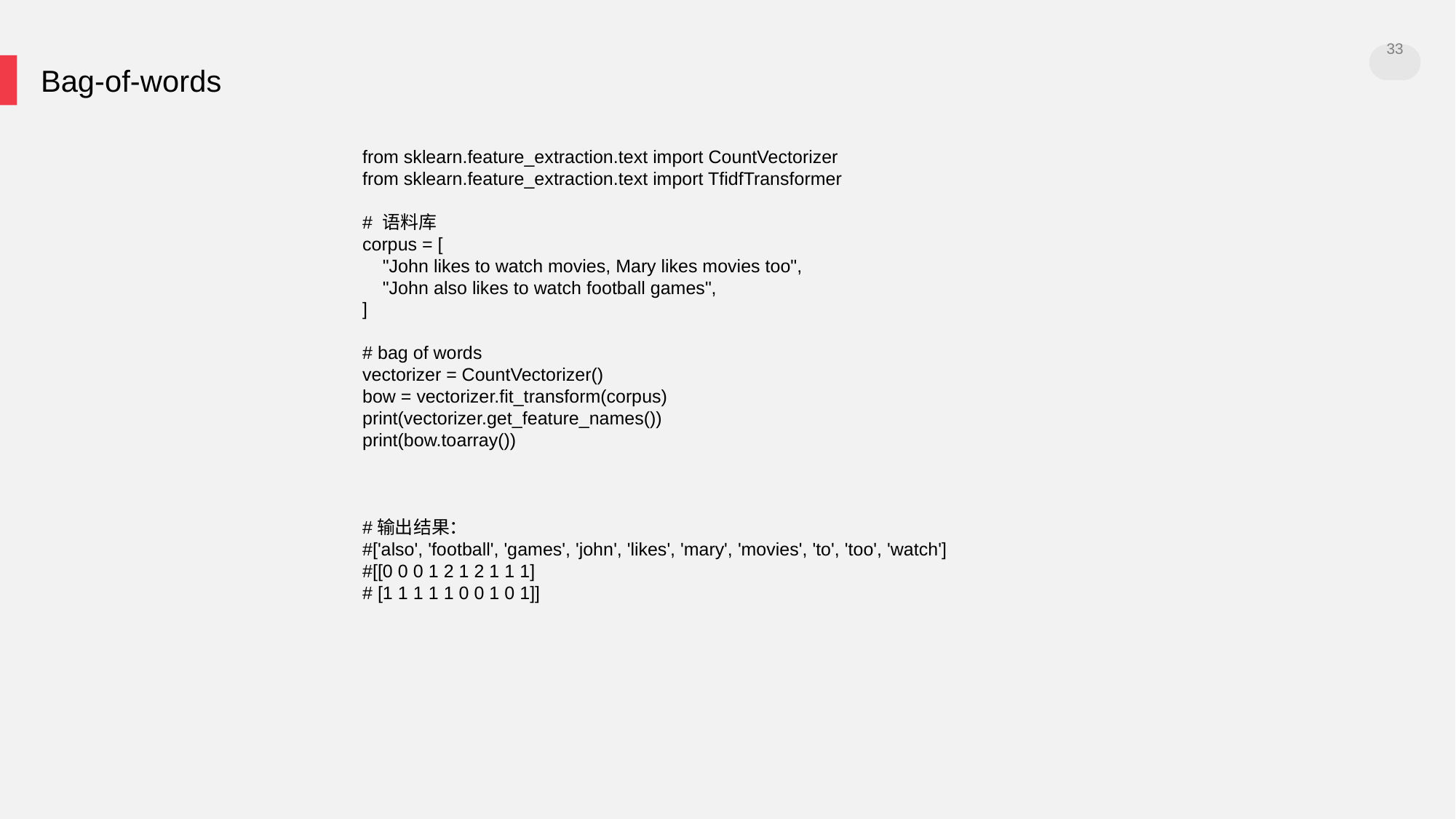

33
Bag-of-words
from sklearn.feature_extraction.text import CountVectorizer
from sklearn.feature_extraction.text import TfidfTransformer
# 语料库
corpus = [
    "John likes to watch movies, Mary likes movies too",
    "John also likes to watch football games",
]
# bag of words
vectorizer = CountVectorizer()
bow = vectorizer.fit_transform(corpus)
print(vectorizer.get_feature_names())
print(bow.toarray())

#输出结果：
#['also', 'football', 'games', 'john', 'likes', 'mary', 'movies', 'to', 'too', 'watch']
#[[0 0 0 1 2 1 2 1 1 1]
# [1 1 1 1 1 0 0 1 0 1]]